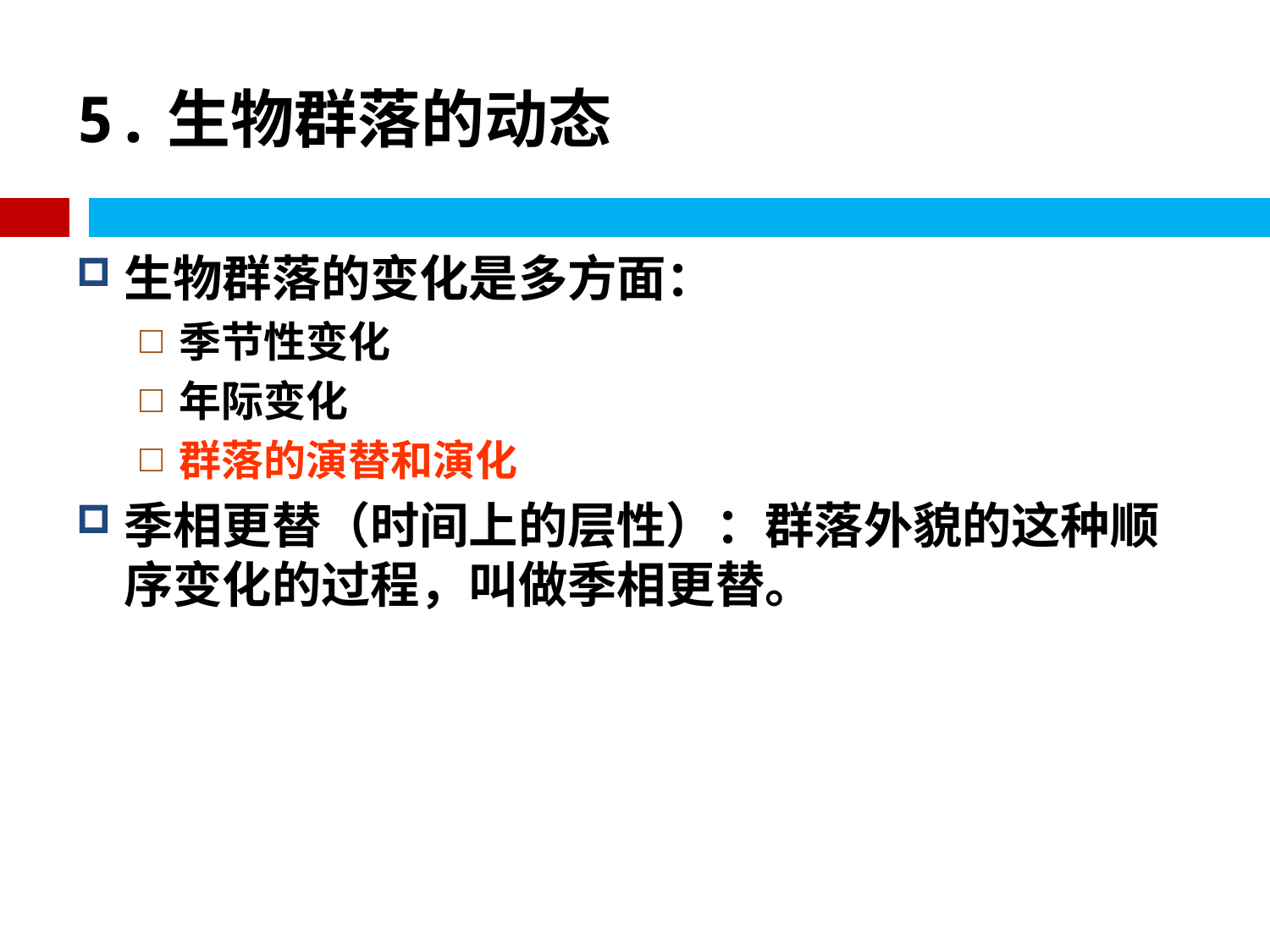

# 5.生物群落的动态
生物群落的变化是多方面：
季节性变化
年际变化
群落的演替和演化
季相更替（时间上的层性）：群落外貌的这种顺序变化的过程，叫做季相更替。